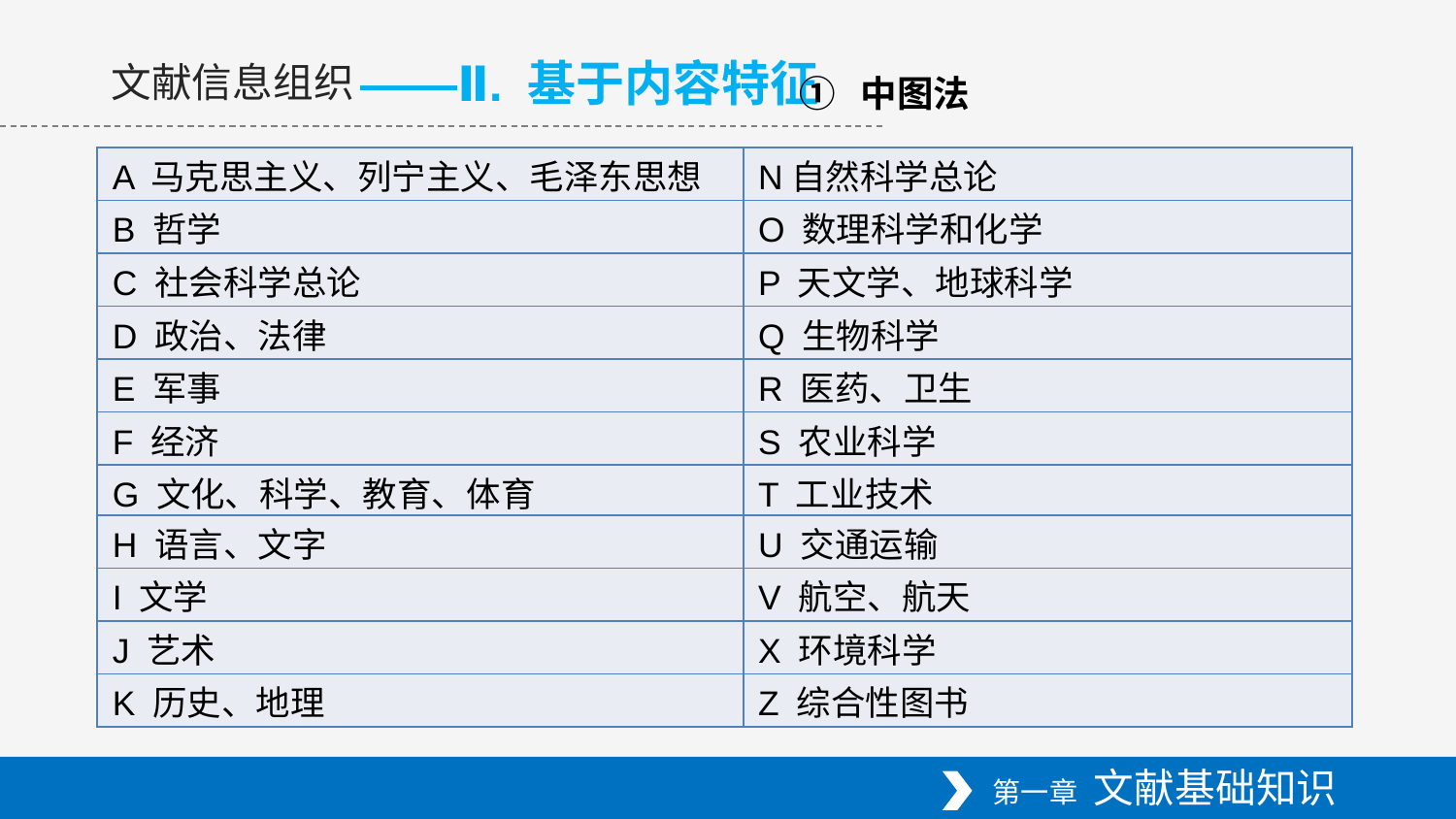

①  中图法
——Ⅱ. 基于内容特征
文献信息组织
| A 马克思主义、列宁主义、毛泽东思想 | N自然科学总论 |
| --- | --- |
| B 哲学 | O 数理科学和化学 |
| C 社会科学总论 | P 天文学、地球科学 |
| D 政治、法律 | Q 生物科学 |
| E 军事 | R 医药、卫生 |
| F 经济 | S 农业科学 |
| G 文化、科学、教育、体育 | T 工业技术 |
| H 语言、文字 | U 交通运输 |
| I 文学 | V 航空、航天 |
| J 艺术 | X 环境科学 |
| K 历史、地理 | Z 综合性图书 |